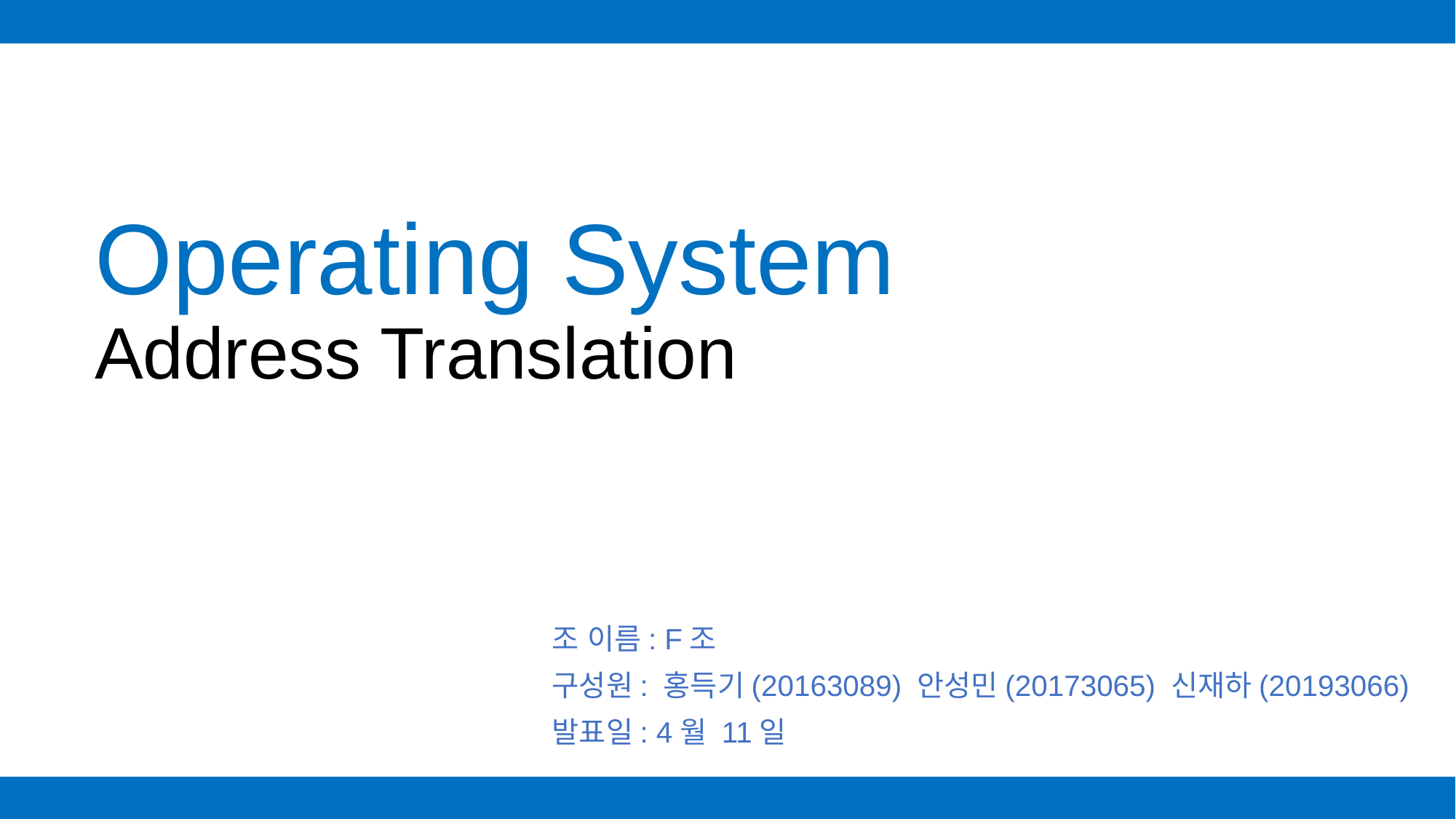

# Operating System Address Translation
조 이름: F조
구성원: 홍득기(20163089) 안성민(20173065) 신재하(20193066)
발표일: 4월 11일